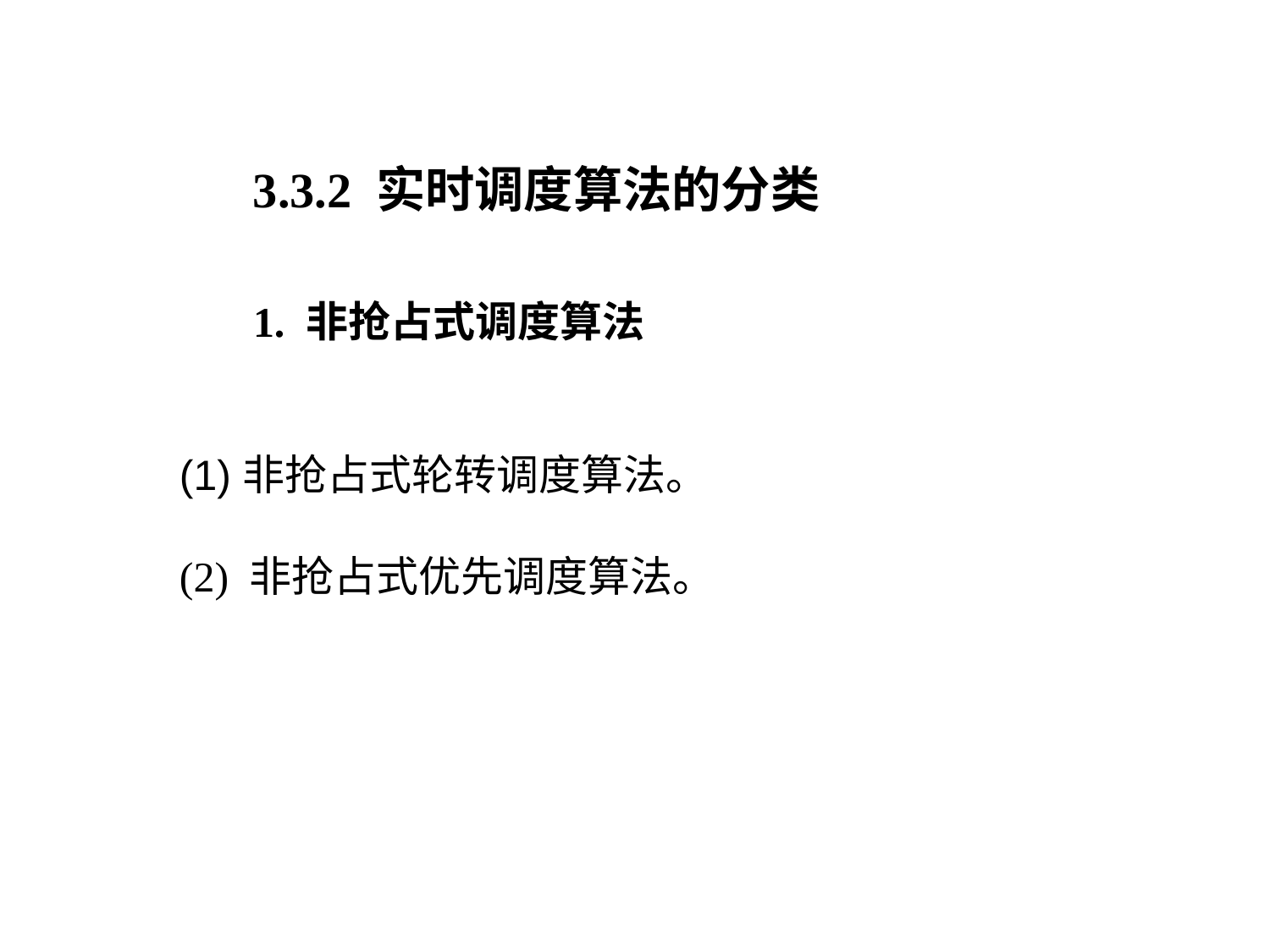

3.3.2 实时调度算法的分类
1. 非抢占式调度算法
非抢占式轮转调度算法。
(2) 非抢占式优先调度算法。